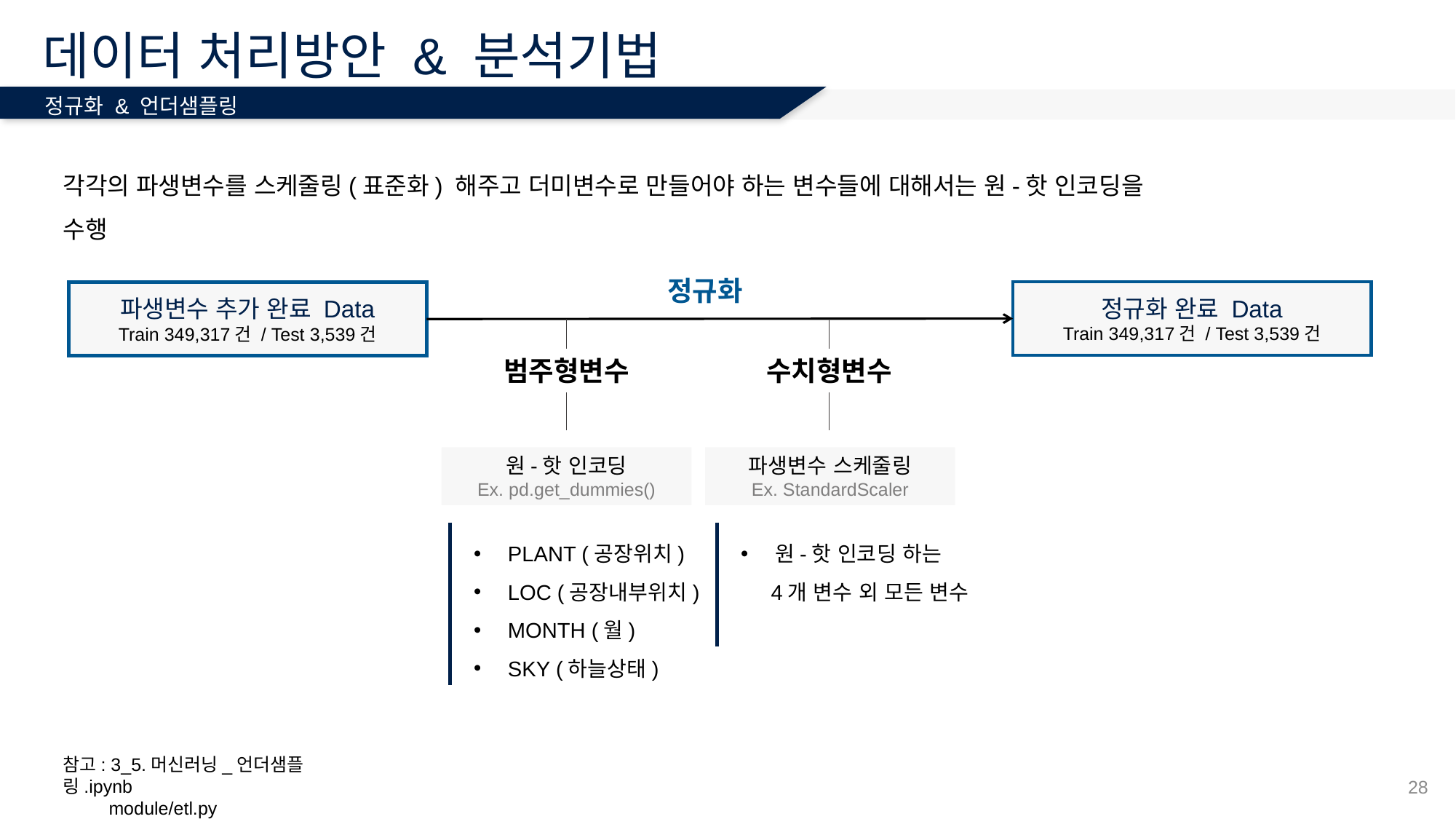

# 데이터 처리방안 & 분석기법
정규화 & 언더샘플링
각각의 파생변수를 스케줄링(표준화) 해주고 더미변수로 만들어야 하는 변수들에 대해서는 원-핫 인코딩을 수행
정규화
정규화 완료 Data
Train 349,317건 / Test 3,539건
파생변수 추가 완료 Data
Train 349,317건 / Test 3,539건
원-핫 인코딩
Ex. pd.get_dummies()
파생변수 스케줄링
Ex. StandardScaler
PLANT (공장위치)
LOC (공장내부위치)
MONTH (월)
SKY (하늘상태)
원-핫 인코딩 하는
     4개 변수 외 모든 변수
범주형변수
수치형변수
참고: 3_5.머신러닝_언더샘플링.ipynb
         module/etl.py
28